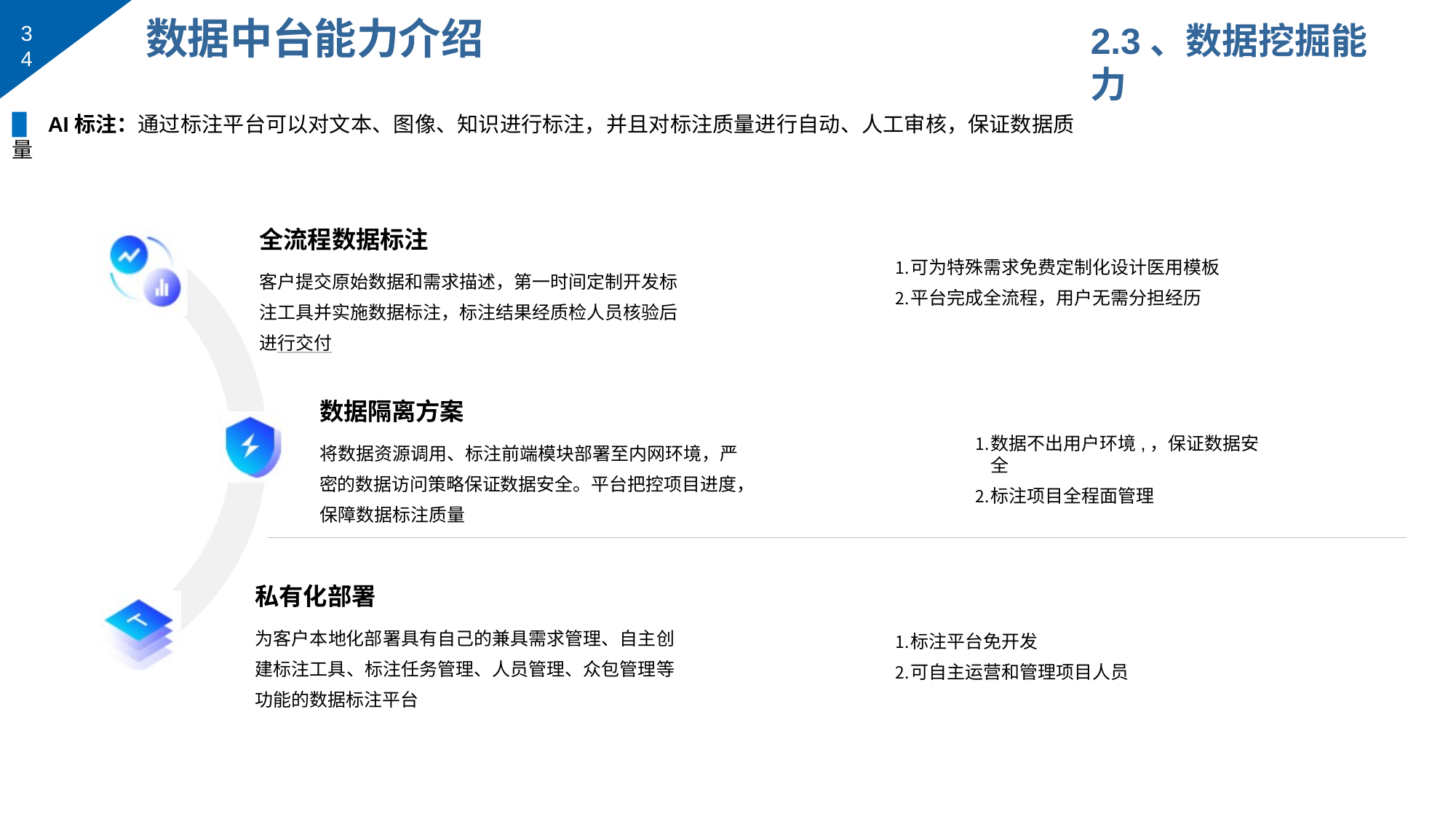

# 数据中台能力介绍
2.3、数据挖掘能力
34
▉	AI标注：通过标注平台可以对文本、图像、知识进行标注，并且对标注质量进行自动、人工审核，保证数据质量
全流程数据标注
客户提交原始数据和需求描述，第一时间定制开发标 注工具并实施数据标注，标注结果经质检人员核验后

可为特殊需求免费定制化设计医用模板
平台完成全流程，用户无需分担经历

进行交付
数据隔离方案
将数据资源调用、标注前端模块部署至内网环境，严 密的数据访问策略保证数据安全。平台把控项目进度， 保障数据标注质量

数据不出用户环境,，保证数据安全
标注项目全程面管理

私有化部署
为客户本地化部署具有自己的兼具需求管理、自主创 建标注工具、标注任务管理、人员管理、众包管理等 功能的数据标注平台

标注平台免开发
可自主运营和管理项目人员